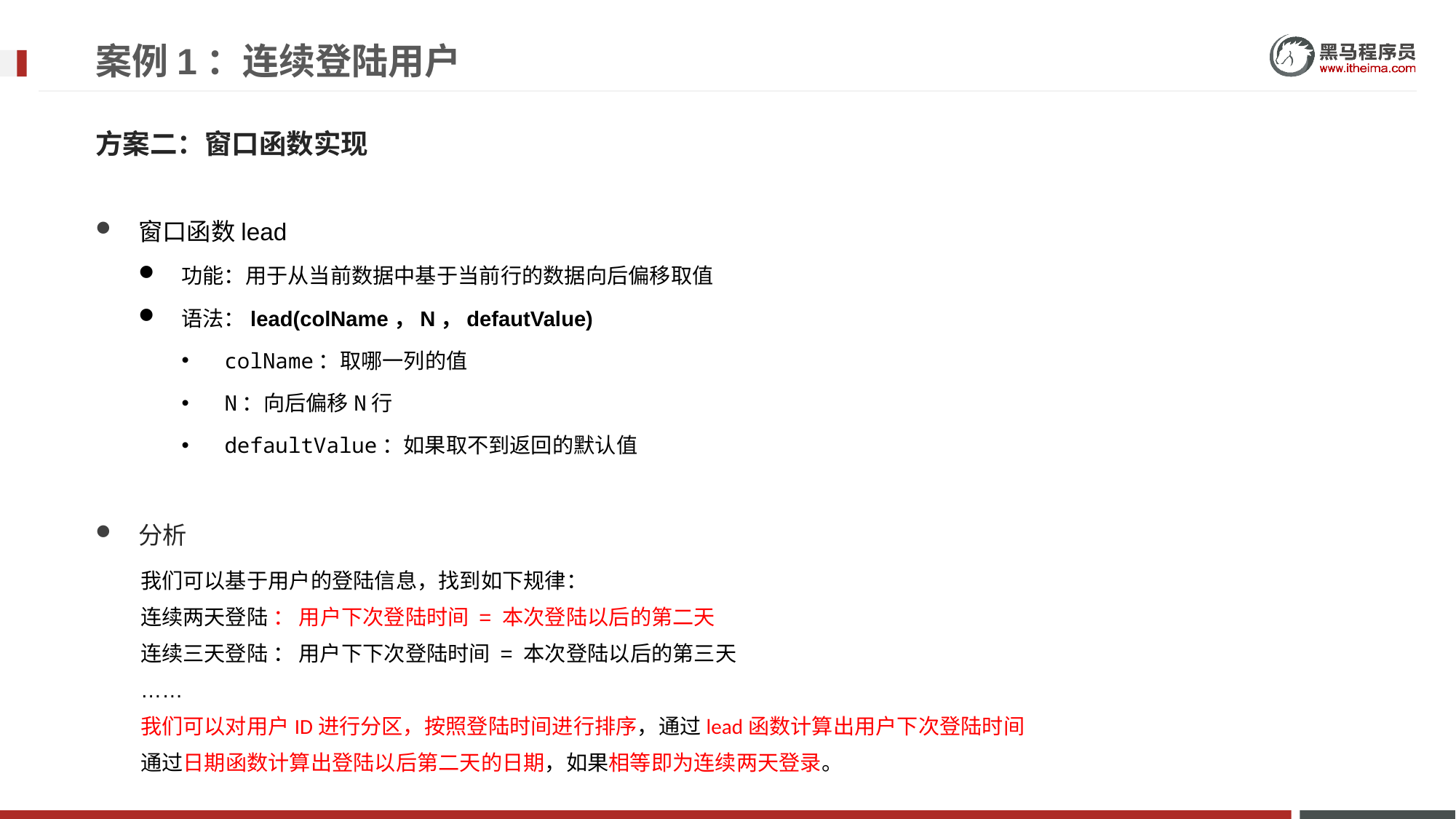

# 案例1：连续登陆用户
方案二：窗口函数实现
窗口函数lead
功能：用于从当前数据中基于当前行的数据向后偏移取值
语法：lead(colName，N，defautValue)
colName：取哪一列的值
N：向后偏移N行
defaultValue：如果取不到返回的默认值

分析

我们可以基于用户的登陆信息，找到如下规律：
连续两天登陆 ： 用户下次登陆时间 = 本次登陆以后的第二天
连续三天登陆 ： 用户下下次登陆时间 = 本次登陆以后的第三天
……
我们可以对用户ID进行分区，按照登陆时间进行排序，通过lead函数计算出用户下次登陆时间
通过日期函数计算出登陆以后第二天的日期，如果相等即为连续两天登录。